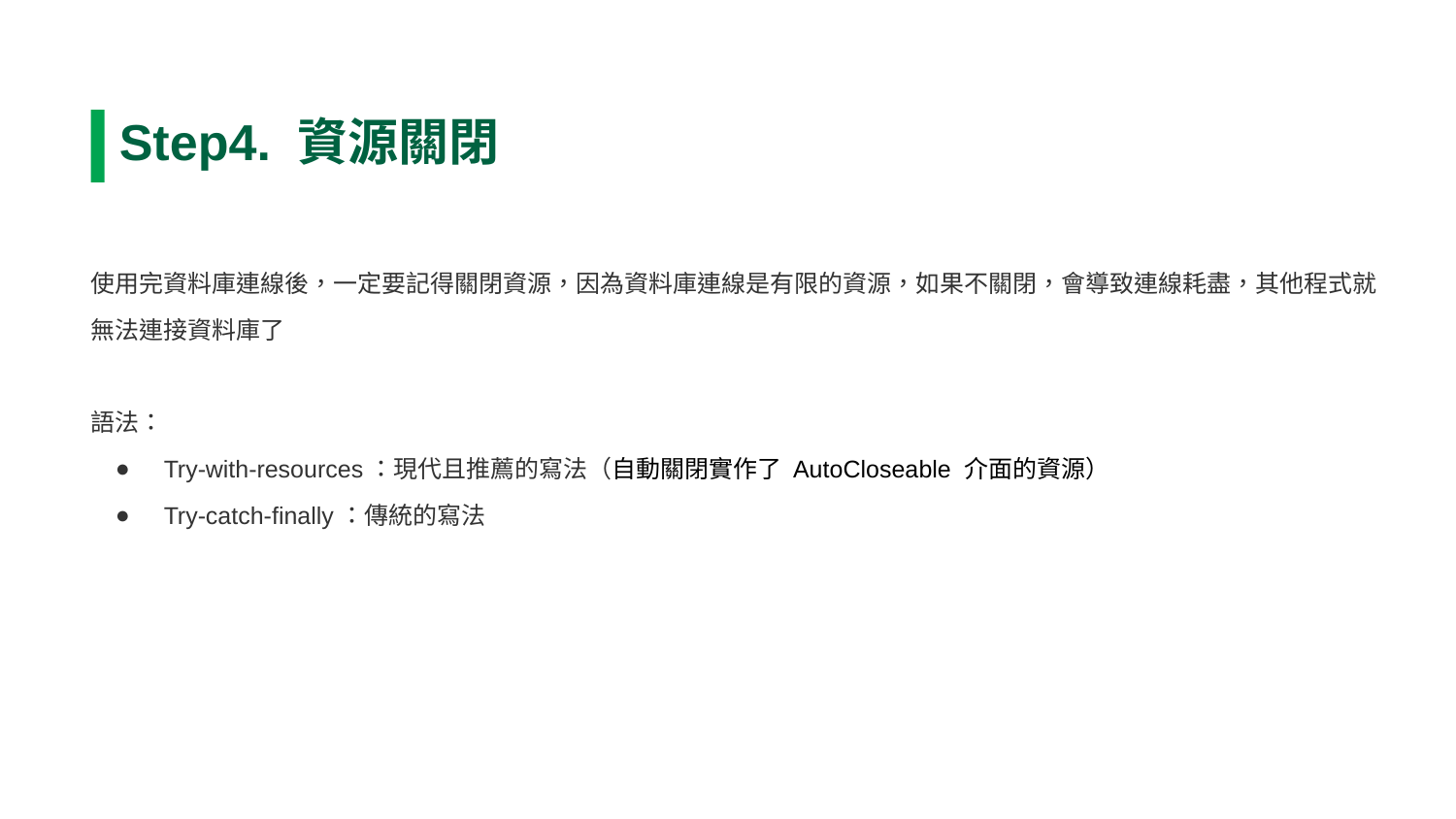

Step4. 資源關閉
使用完資料庫連線後，一定要記得關閉資源，因為資料庫連線是有限的資源，如果不關閉，會導致連線耗盡，其他程式就無法連接資料庫了

語法：
Try-with-resources：現代且推薦的寫法（自動關閉實作了 AutoCloseable 介面的資源）
Try-catch-finally：傳統的寫法